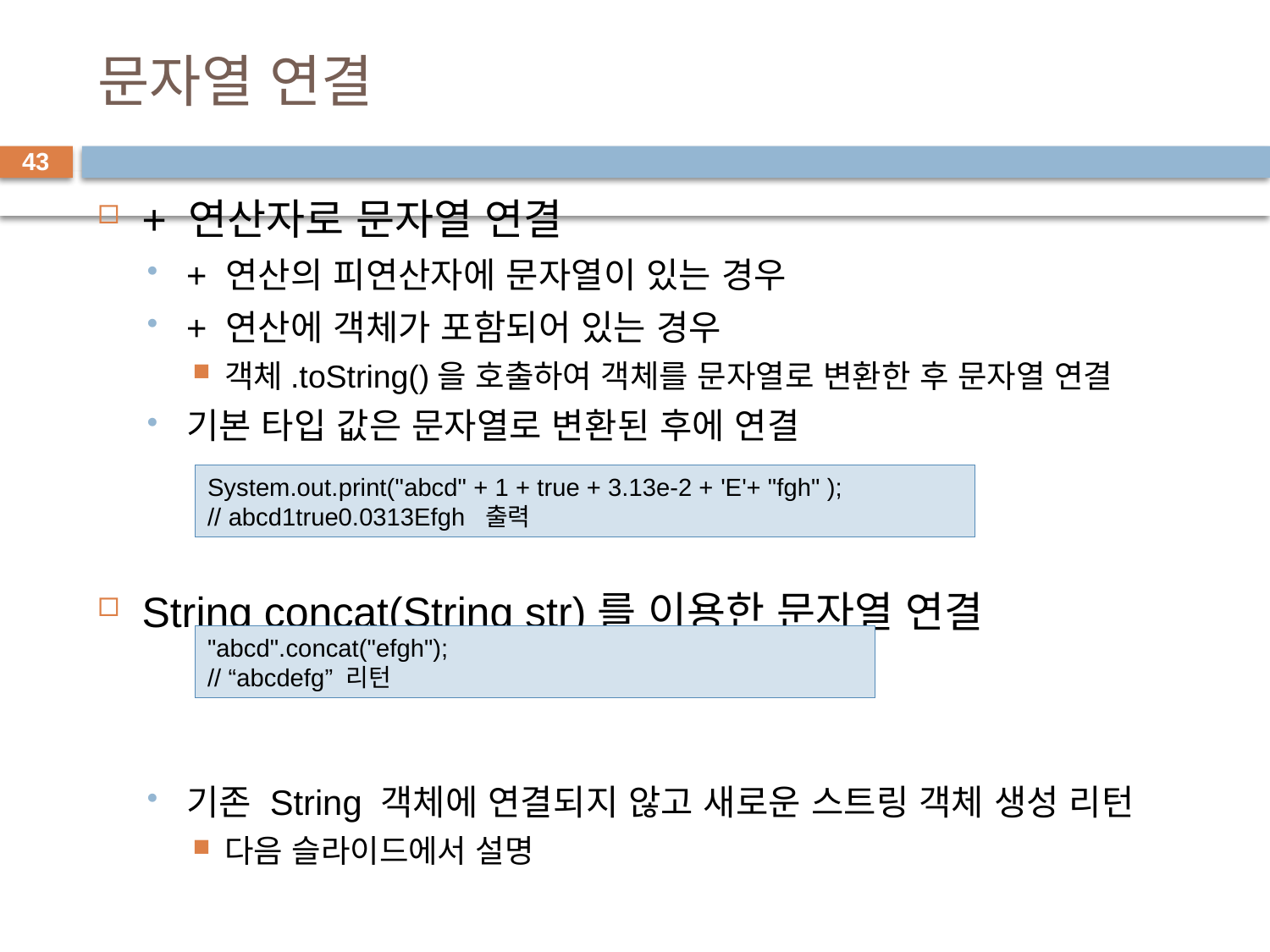

# 문자열 연결
43
+ 연산자로 문자열 연결
+ 연산의 피연산자에 문자열이 있는 경우
+ 연산에 객체가 포함되어 있는 경우
객체.toString()을 호출하여 객체를 문자열로 변환한 후 문자열 연결
기본 타입 값은 문자열로 변환된 후에 연결

String concat(String str)를 이용한 문자열 연결

기존 String 객체에 연결되지 않고 새로운 스트링 객체 생성 리턴
다음 슬라이드에서 설명
System.out.print("abcd" + 1 + true + 3.13e-2 + 'E'+ "fgh" );
// abcd1true0.0313Efgh  출력
"abcd".concat("efgh");
// “abcdefg” 리턴